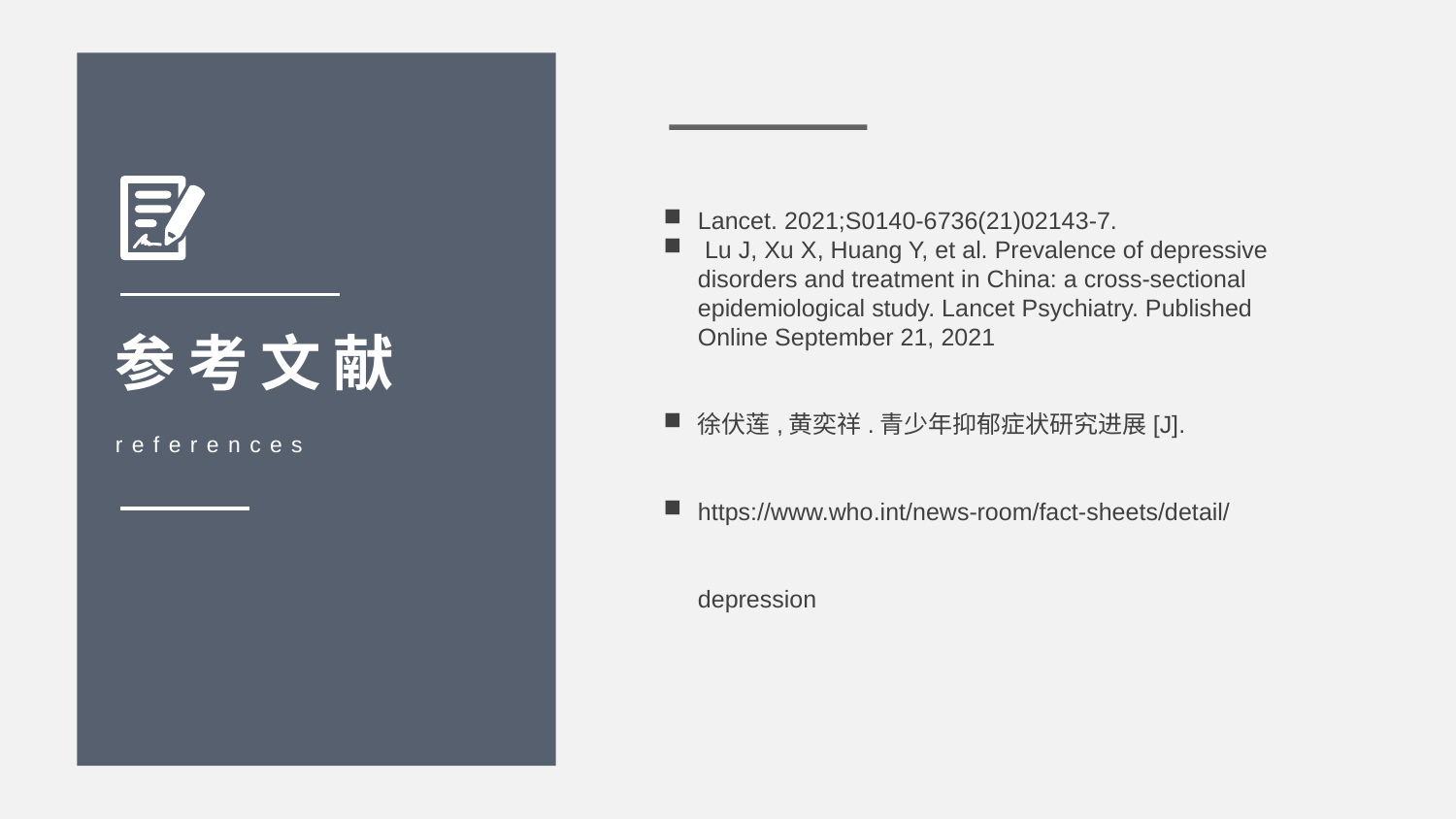

Lancet. 2021;S0140-6736(21)02143-7.
 Lu J, Xu X, Huang Y, et al. Prevalence of depressive disorders and treatment in China: a cross-sectional epidemiological study. Lancet Psychiatry. Published Online September 21, 2021
徐伏莲,黄奕祥.青少年抑郁症状研究进展[J].
https://www.who.int/news-room/fact-sheets/detail/depression

参考文献
references